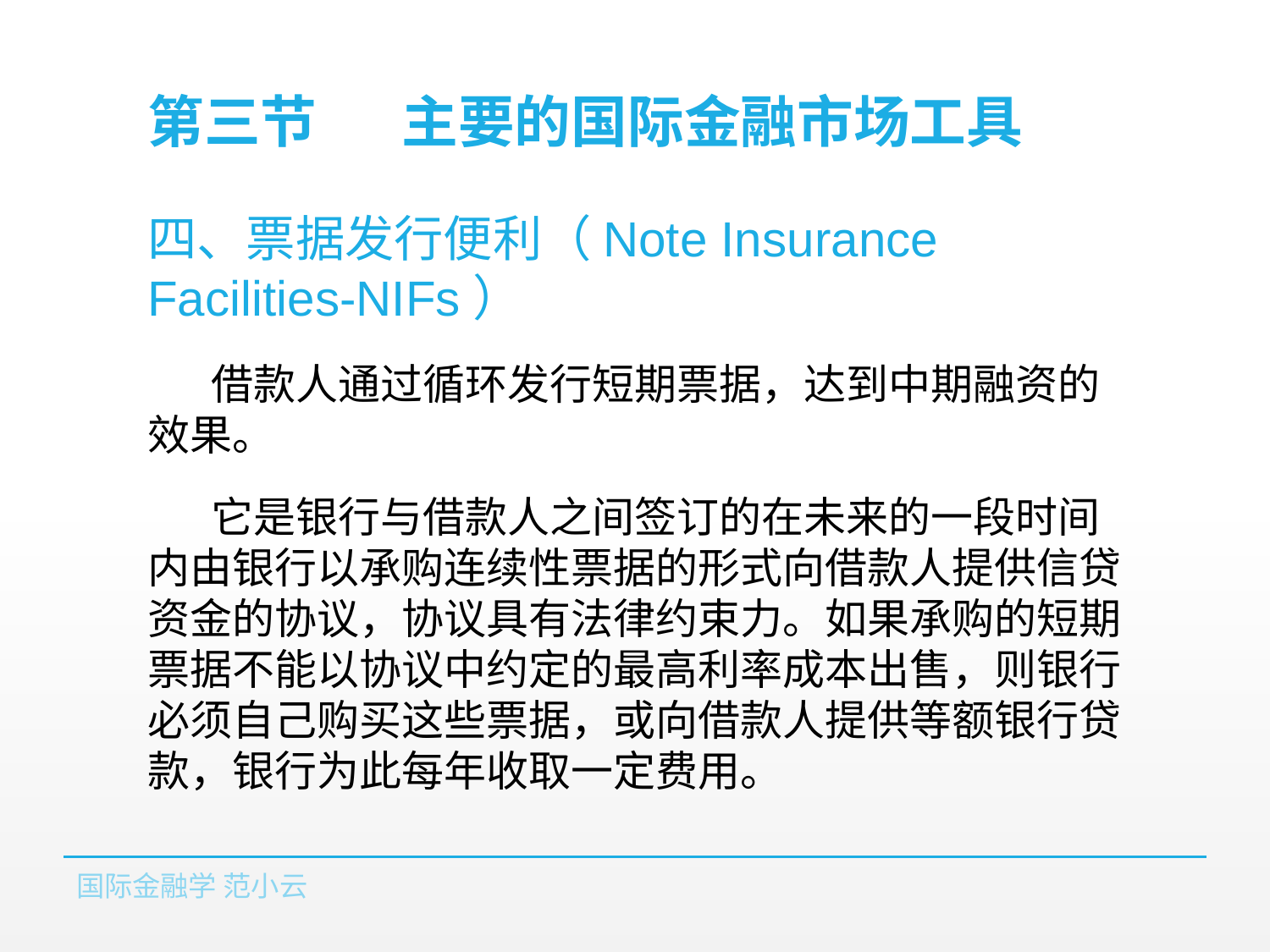

# 第三节	主要的国际金融市场工具
四、票据发行便利（Note Insurance Facilities-NIFs）
借款人通过循环发行短期票据，达到中期融资的效果。
它是银行与借款人之间签订的在未来的一段时间内由银行以承购连续性票据的形式向借款人提供信贷资金的协议，协议具有法律约束力。如果承购的短期票据不能以协议中约定的最高利率成本出售，则银行必须自己购买这些票据，或向借款人提供等额银行贷款，银行为此每年收取一定费用。
国际金融学 范小云